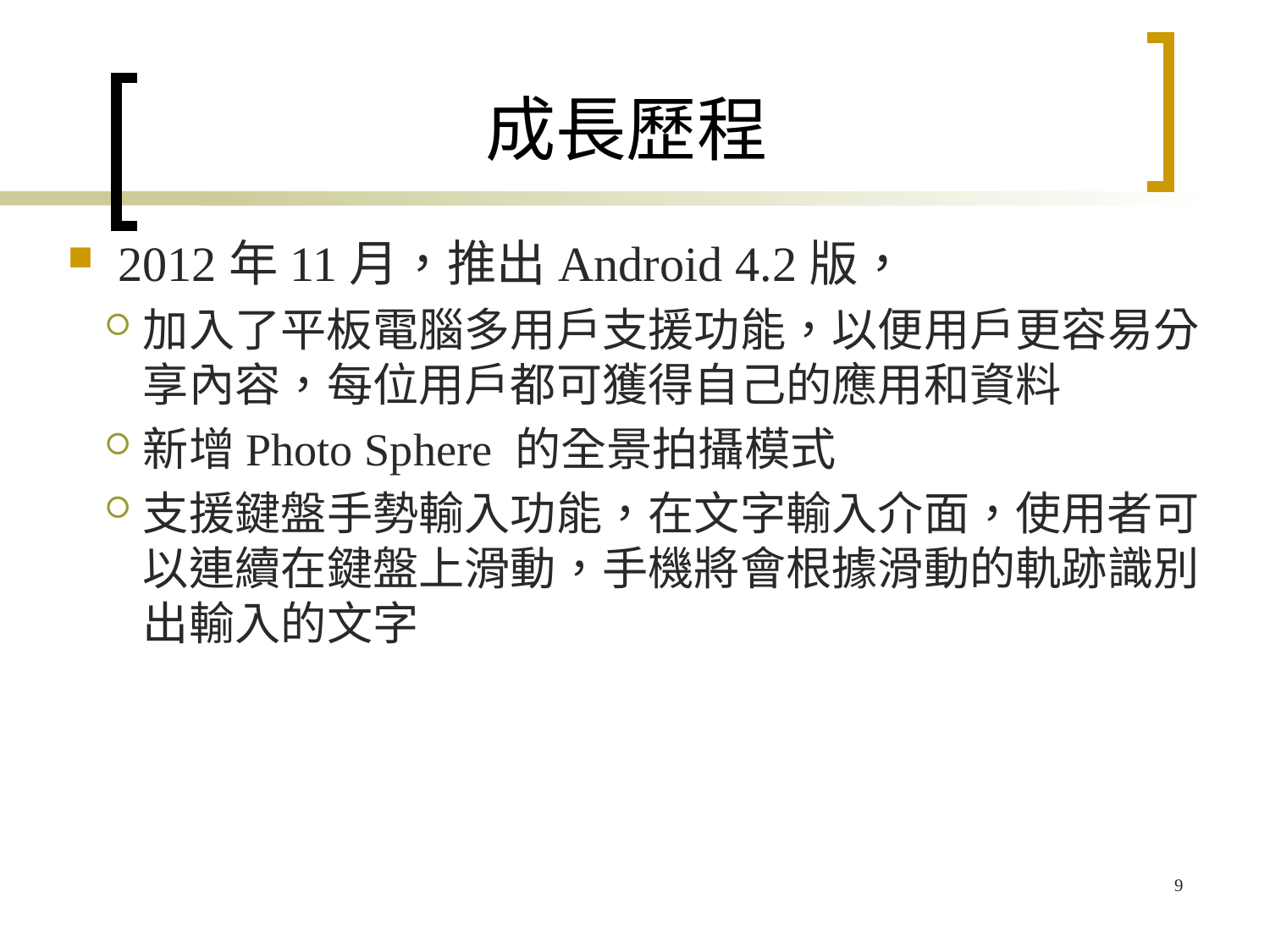

# 成長歷程
2012年11月，推出Android 4.2版，
加入了平板電腦多用戶支援功能，以便用戶更容易分享內容，每位用戶都可獲得自己的應用和資料
新增Photo Sphere 的全景拍攝模式
支援鍵盤手勢輸入功能，在文字輸入介面，使用者可以連續在鍵盤上滑動，手機將會根據滑動的軌跡識別出輸入的文字
9